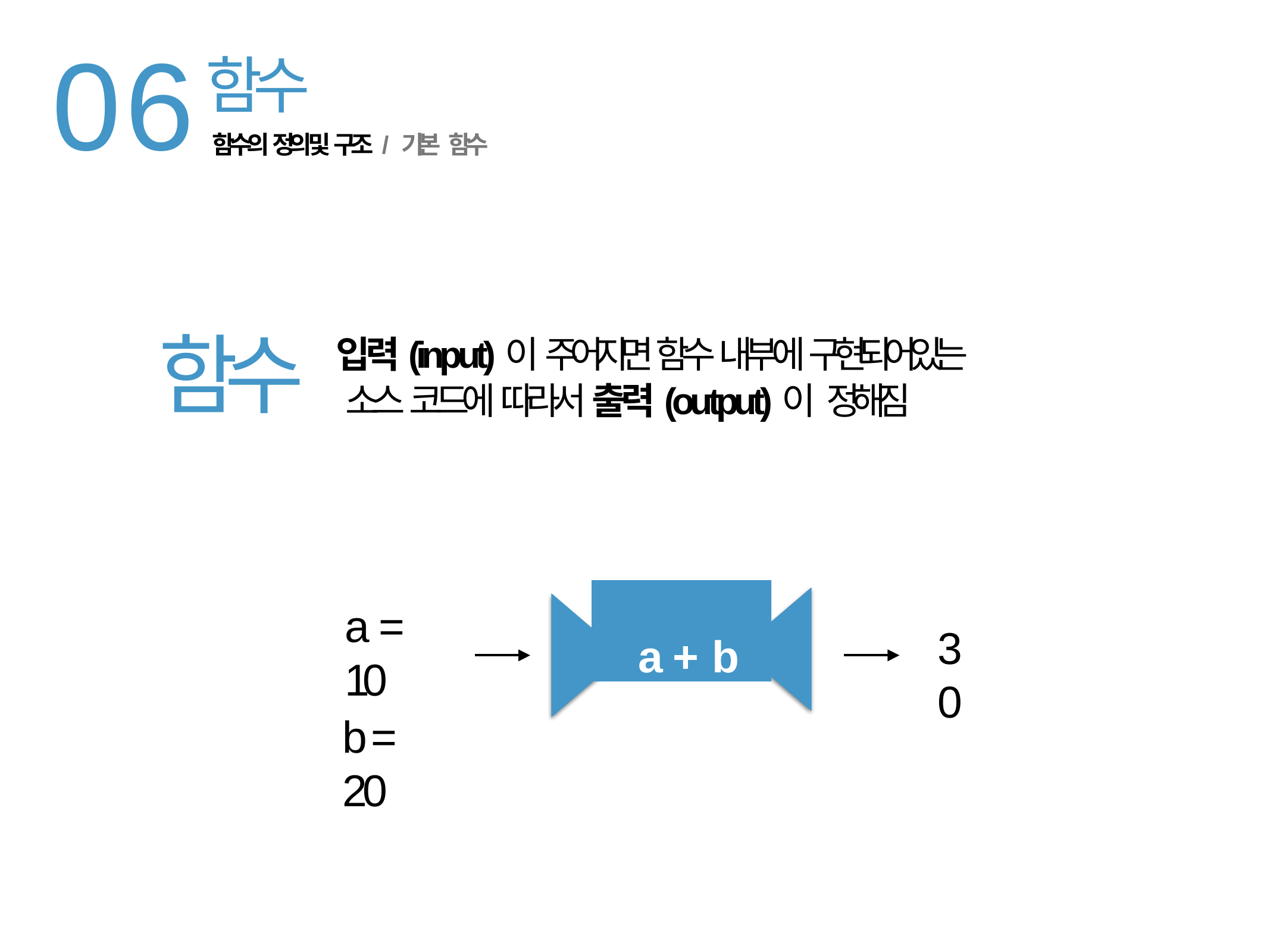

06
함수
함수의  정의   및   구조  / 기본 함수
함수
입력(input)이 주어지면 함수 내부에 구현되어있는  소스  코드에  따라서  출력(output)이 정해짐

a +  b

a =  10
b =    20
30